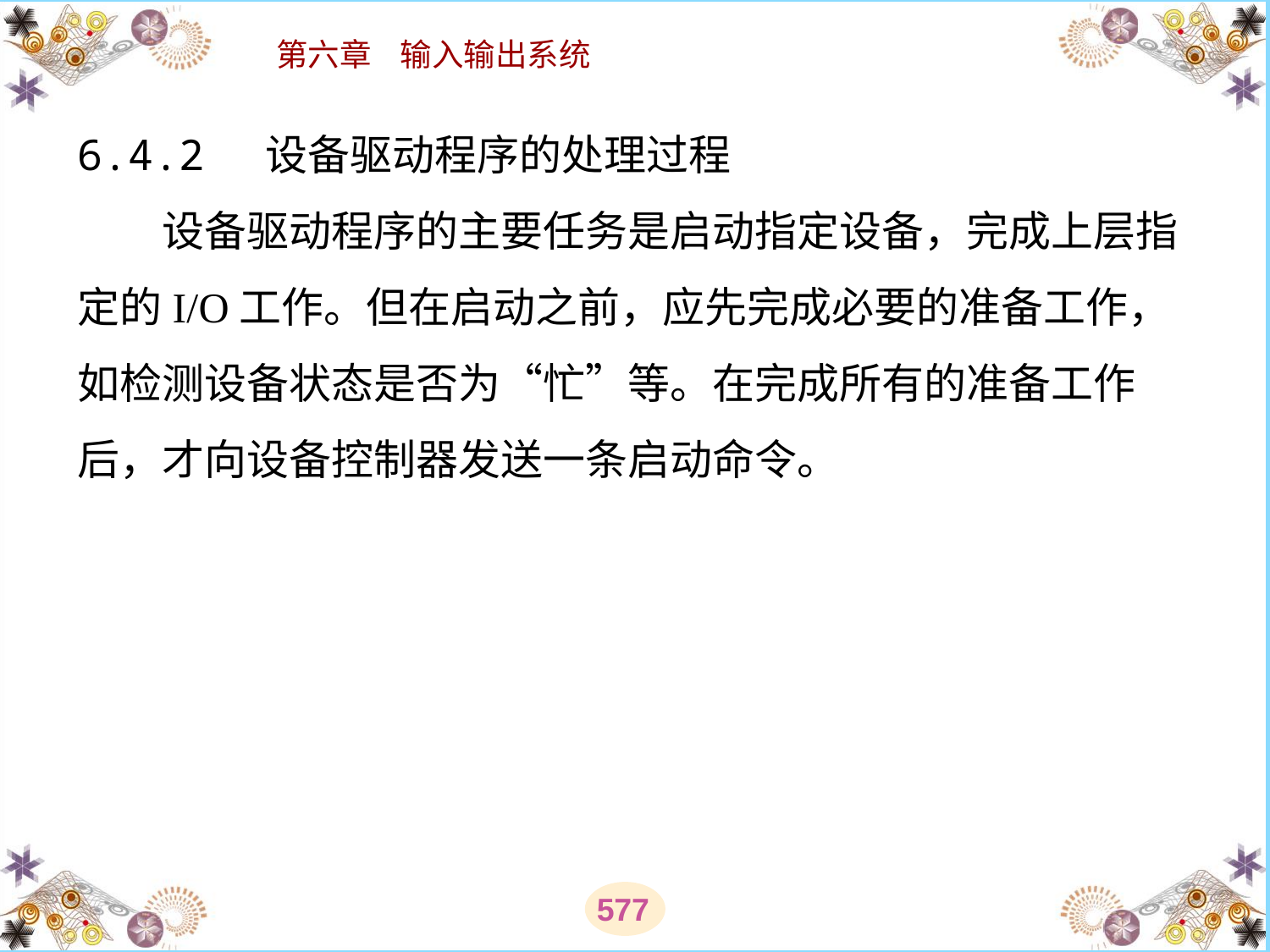

# 6.4.2  设备驱动程序的处理过程 　　设备驱动程序的主要任务是启动指定设备，完成上层指定的I/O工作。但在启动之前，应先完成必要的准备工作，如检测设备状态是否为“忙”等。在完成所有的准备工作后，才向设备控制器发送一条启动命令。